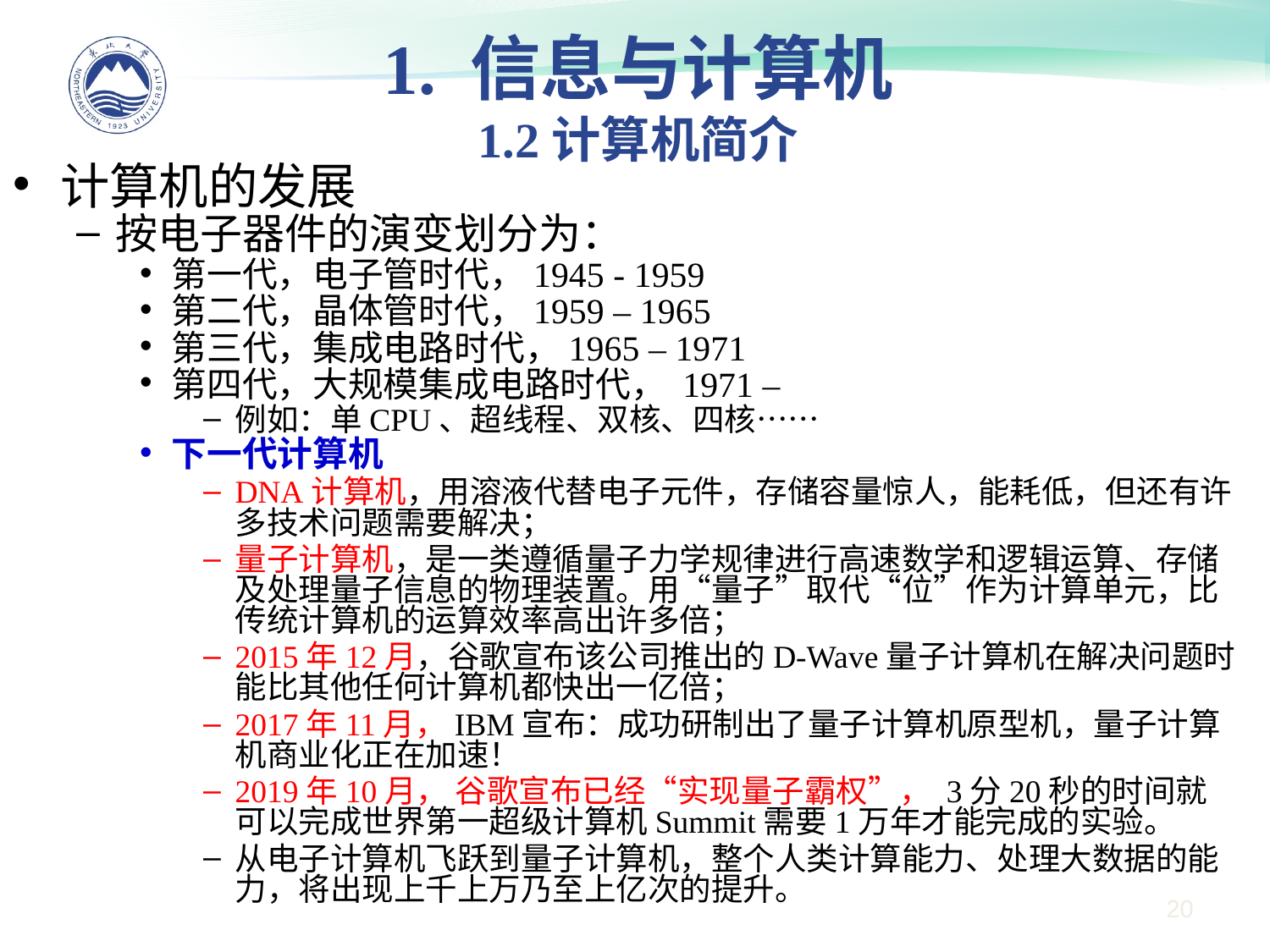

1. 信息与计算机
1.2计算机简介
计算机的发展
按电子器件的演变划分为：
第一代，电子管时代，1945 - 1959
第二代，晶体管时代，1959 – 1965
第三代，集成电路时代，1965 – 1971
第四代，大规模集成电路时代， 1971 –
例如：单CPU、超线程、双核、四核……
下一代计算机
DNA计算机，用溶液代替电子元件，存储容量惊人，能耗低，但还有许多技术问题需要解决；
量子计算机，是一类遵循量子力学规律进行高速数学和逻辑运算、存储及处理量子信息的物理装置。用“量子”取代“位”作为计算单元，比传统计算机的运算效率高出许多倍；
2015年12月，谷歌宣布该公司推出的D-Wave量子计算机在解决问题时能比其他任何计算机都快出一亿倍；
2017年11月，IBM宣布：成功研制出了量子计算机原型机，量子计算机商业化正在加速！
2019年10月， 谷歌宣布已经“实现量子霸权”， 3分20秒的时间就可以完成世界第一超级计算机Summit需要1万年才能完成的实验。
从电子计算机飞跃到量子计算机，整个人类计算能力、处理大数据的能力，将出现上千上万乃至上亿次的提升。
20